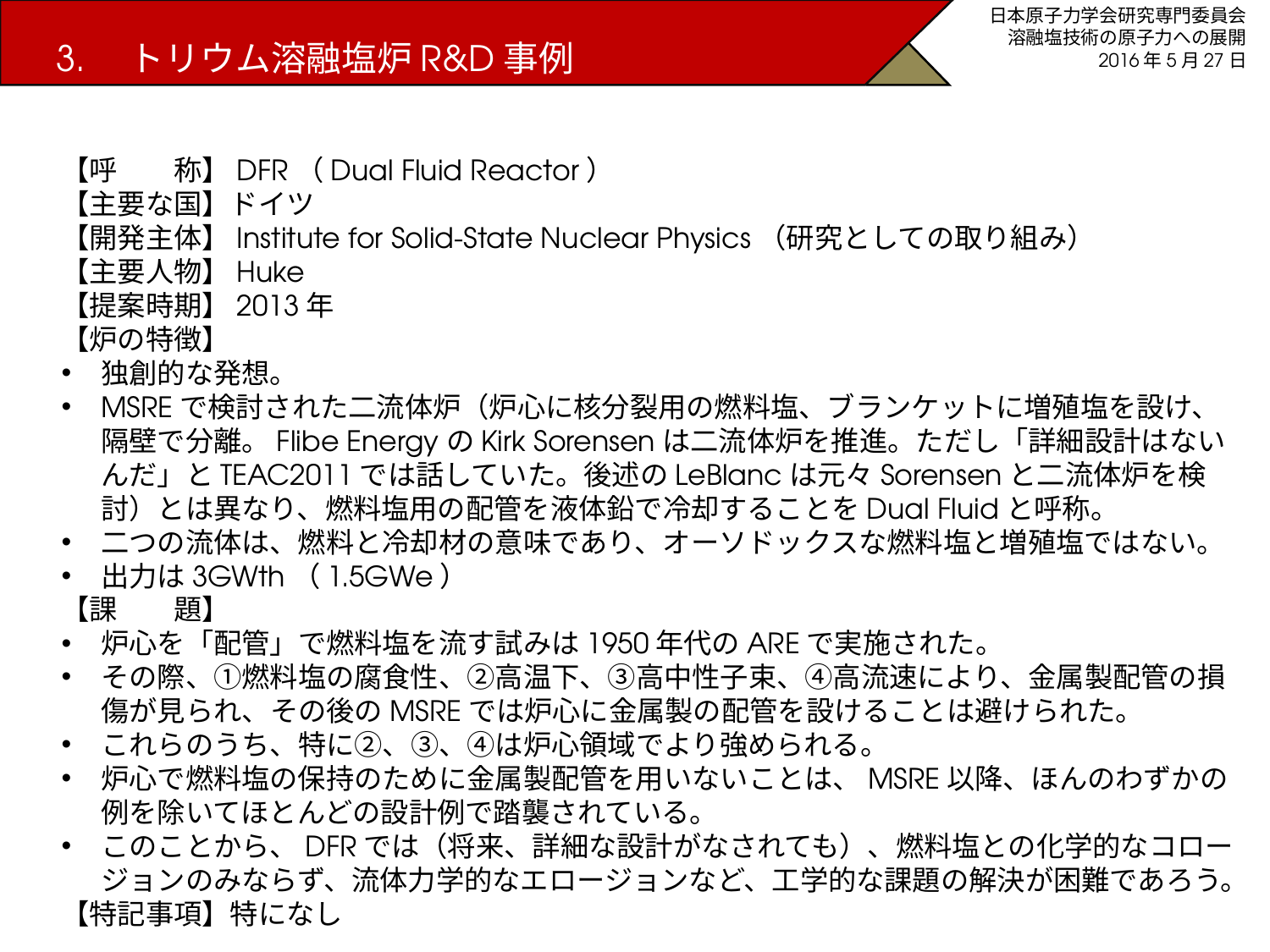

3.　トリウム溶融塩炉R&D事例
日本原子力学会研究専門委員会
溶融塩技術の原子力への展開
2016年5月27日

【呼　　称】DFR（Dual Fluid Reactor）
【主要な国】ドイツ
【開発主体】Institute for Solid-State Nuclear Physics（研究としての取り組み）
【主要人物】Huke
【提案時期】2013年
【炉の特徴】
独創的な発想。
MSREで検討された二流体炉（炉心に核分裂用の燃料塩、ブランケットに増殖塩を設け、隔壁で分離。Flibe EnergyのKirk Sorensenは二流体炉を推進。ただし「詳細設計はないんだ」とTEAC2011では話していた。後述のLeBlancは元々Sorensenと二流体炉を検討）とは異なり、燃料塩用の配管を液体鉛で冷却することをDual Fluidと呼称。
二つの流体は、燃料と冷却材の意味であり、オーソドックスな燃料塩と増殖塩ではない。
出力は3GWth（1.5GWe）
【課　　題】
炉心を「配管」で燃料塩を流す試みは1950年代のAREで実施された。
その際、①燃料塩の腐食性、②高温下、③高中性子束、④高流速により、金属製配管の損傷が見られ、その後のMSREでは炉心に金属製の配管を設けることは避けられた。
これらのうち、特に②、③、④は炉心領域でより強められる。
炉心で燃料塩の保持のために金属製配管を用いないことは、MSRE以降、ほんのわずかの例を除いてほとんどの設計例で踏襲されている。
このことから、DFRでは（将来、詳細な設計がなされても）、燃料塩との化学的なコロージョンのみならず、流体力学的なエロージョンなど、工学的な課題の解決が困難であろう。
【特記事項】特になし